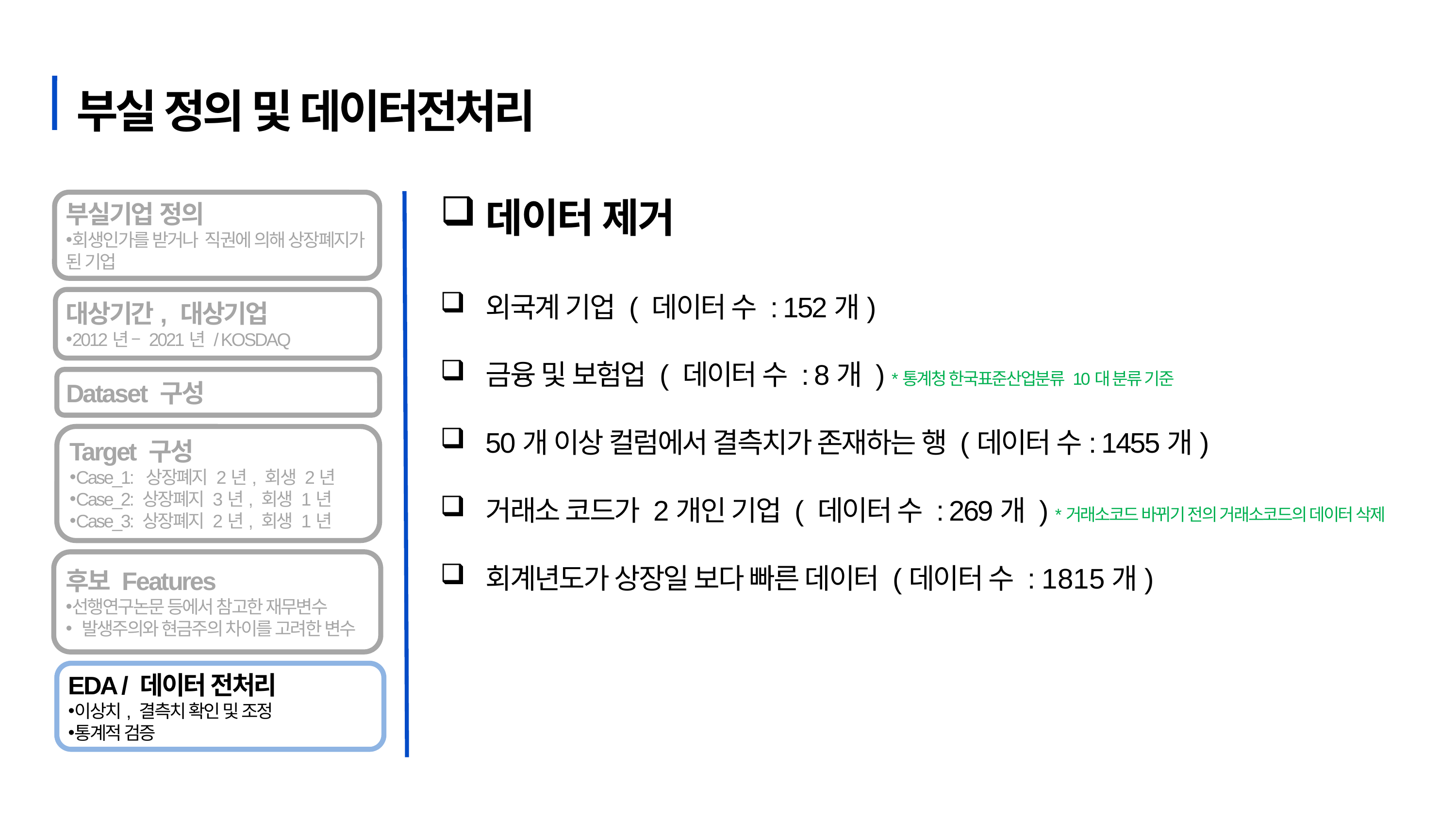

부실 정의 및 데이터전처리

데이터 제거

외국계 기업 ( 데이터 수 : 152개)

금융 및 보험업 ( 데이터 수 : 8개 ) *통계청 한국표준산업분류 10대 분류 기준

50개 이상 컬럼에서 결측치가 존재하는 행 (데이터 수: 1455개)

거래소 코드가 2개인 기업 ( 데이터 수 : 269개 ) *거래소코드 바뀌기 전의 거래소코드의 데이터 삭제

회계년도가 상장일 보다 빠른 데이터 (데이터 수 : 1815개)

부실기업 정의
회생인가를 받거나  직권에 의해 상장폐지가 된 기업

대상기간, 대상기업
2012년 – 2021년 / KOSDAQ
Dataset 구성
Target 구성
Case_1:  상장폐지 2년, 회생 2년
Case_2: 상장폐지 3년, 회생 1년
Case_3: 상장폐지 2년, 회생 1년
후보 Features
선행연구논문 등에서 참고한 재무변수
 발생주의와 현금주의 차이를 고려한 변수
EDA / 데이터 전처리
이상치, 결측치 확인 및 조정
통계적 검증